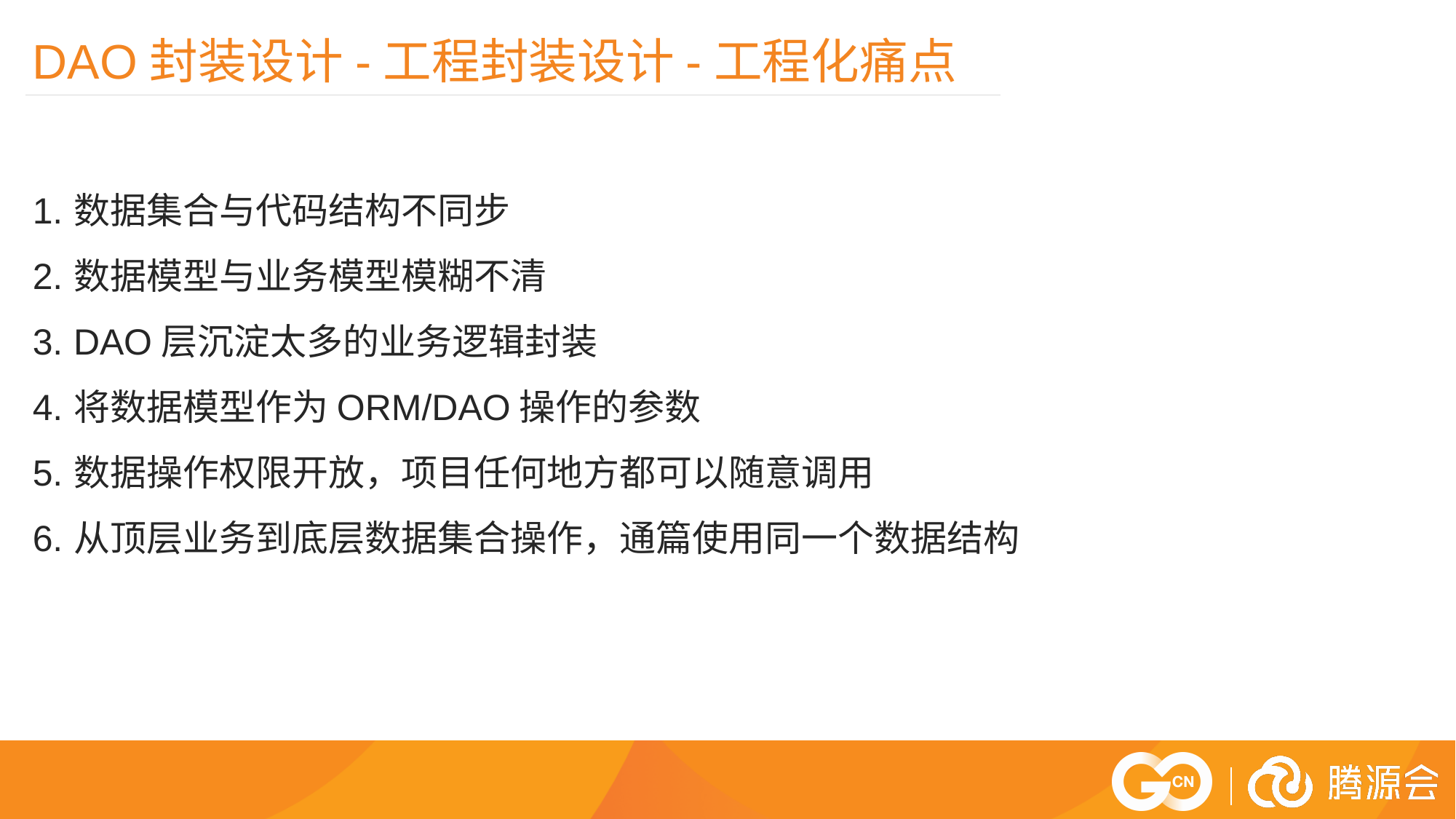

DAO封装设计-工程封装设计-工程化痛点
数据集合与代码结构不同步
数据模型与业务模型模糊不清
DAO层沉淀太多的业务逻辑封装
将数据模型作为ORM/DAO操作的参数
数据操作权限开放，项目任何地方都可以随意调用
从顶层业务到底层数据集合操作，通篇使用同一个数据结构